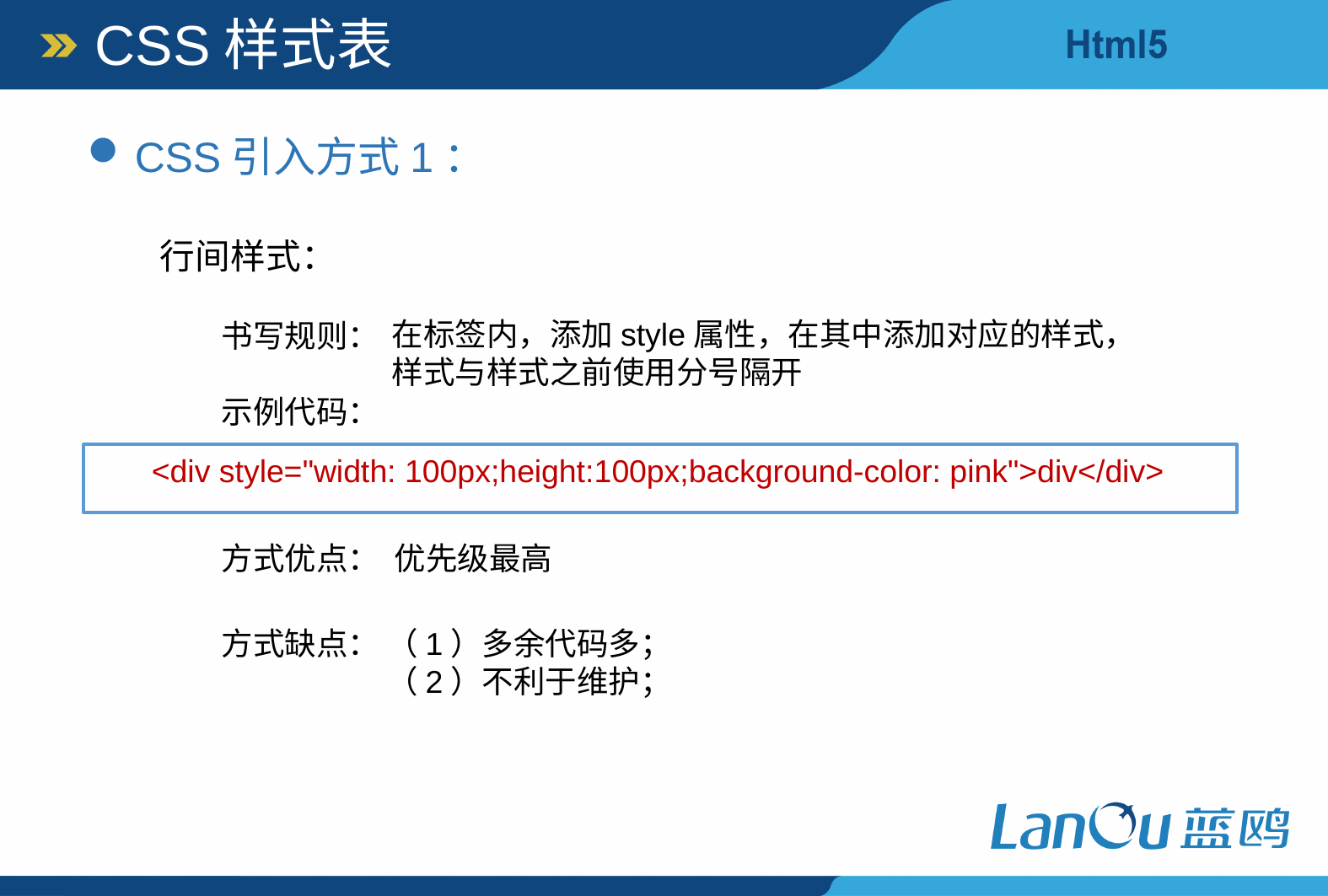

CSS样式表
CSS引入方式1：
行间样式：
在标签内，添加style属性，在其中添加对应的样式，
样式与样式之前使用分号隔开
书写规则：
示例代码：

<div style="width: 100px;height:100px;background-color: pink">div</div>
方式优点：
优先级最高
方式缺点：
（1）多余代码多；
（2）不利于维护；